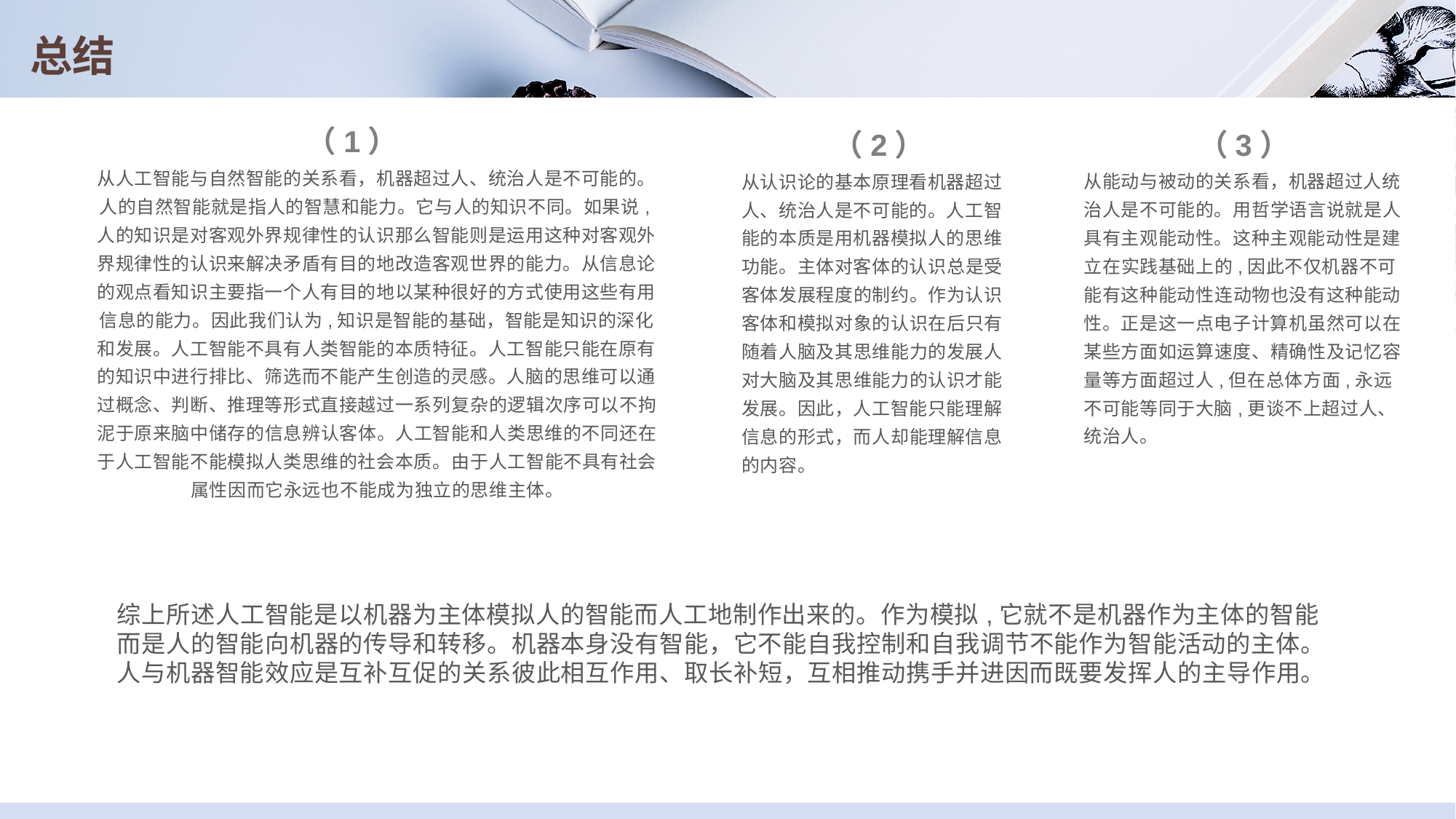

# 总结
（1）
（2）
（3）
从人工智能与自然智能的关系看，机器超过人、统治人是不可能的。人的自然智能就是指人的智慧和能力。它与人的知识不同。如果说,人的知识是对客观外界规律性的认识那么智能则是运用这种对客观外界规律性的认识来解决矛盾有目的地改造客观世界的能力。从信息论的观点看知识主要指一个人有目的地以某种很好的方式使用这些有用信息的能力。因此我们认为,知识是智能的基础，智能是知识的深化和发展。人工智能不具有人类智能的本质特征。人工智能只能在原有的知识中进行排比、筛选而不能产生创造的灵感。人脑的思维可以通过概念、判断、推理等形式直接越过一系列复杂的逻辑次序可以不拘泥于原来脑中储存的信息辨认客体。人工智能和人类思维的不同还在于人工智能不能模拟人类思维的社会本质。由于人工智能不具有社会属性因而它永远也不能成为独立的思维主体。
从能动与被动的关系看，机器超过人统治人是不可能的。用哲学语言说就是人具有主观能动性。这种主观能动性是建立在实践基础上的,因此不仅机器不可能有这种能动性连动物也没有这种能动性。正是这一点电子计算机虽然可以在某些方面如运算速度、精确性及记忆容量等方面超过人,但在总体方面,永远不可能等同于大脑,更谈不上超过人、统治人。
从认识论的基本原理看机器超过人、统治人是不可能的。人工智能的本质是用机器模拟人的思维功能。主体对客体的认识总是受客体发展程度的制约。作为认识客体和模拟对象的认识在后只有随着人脑及其思维能力的发展人对大脑及其思维能力的认识才能发展。因此，人工智能只能理解信息的形式，而人却能理解信息的内容。
综上所述人工智能是以机器为主体模拟人的智能而人工地制作出来的。作为模拟,它就不是机器作为主体的智能而是人的智能向机器的传导和转移。机器本身没有智能，它不能自我控制和自我调节不能作为智能活动的主体。人与机器智能效应是互补互促的关系彼此相互作用、取长补短，互相推动携手并进因而既要发挥人的主导作用。